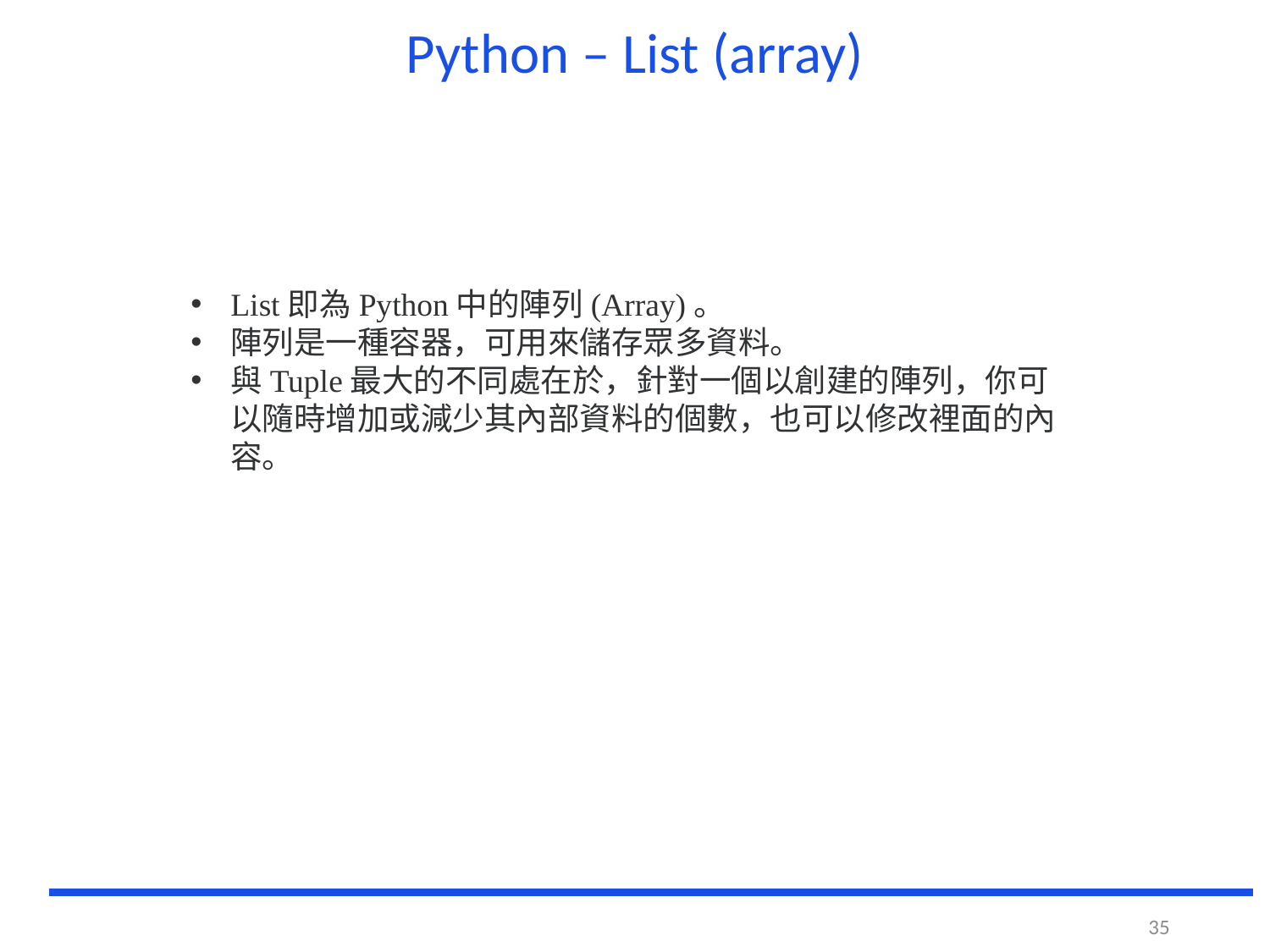

# Python – List (array)
List即為Python中的陣列(Array)。
陣列是一種容器，可用來儲存眾多資料。
與Tuple最大的不同處在於，針對一個以創建的陣列，你可以隨時增加或減少其內部資料的個數，也可以修改裡面的內容。
35